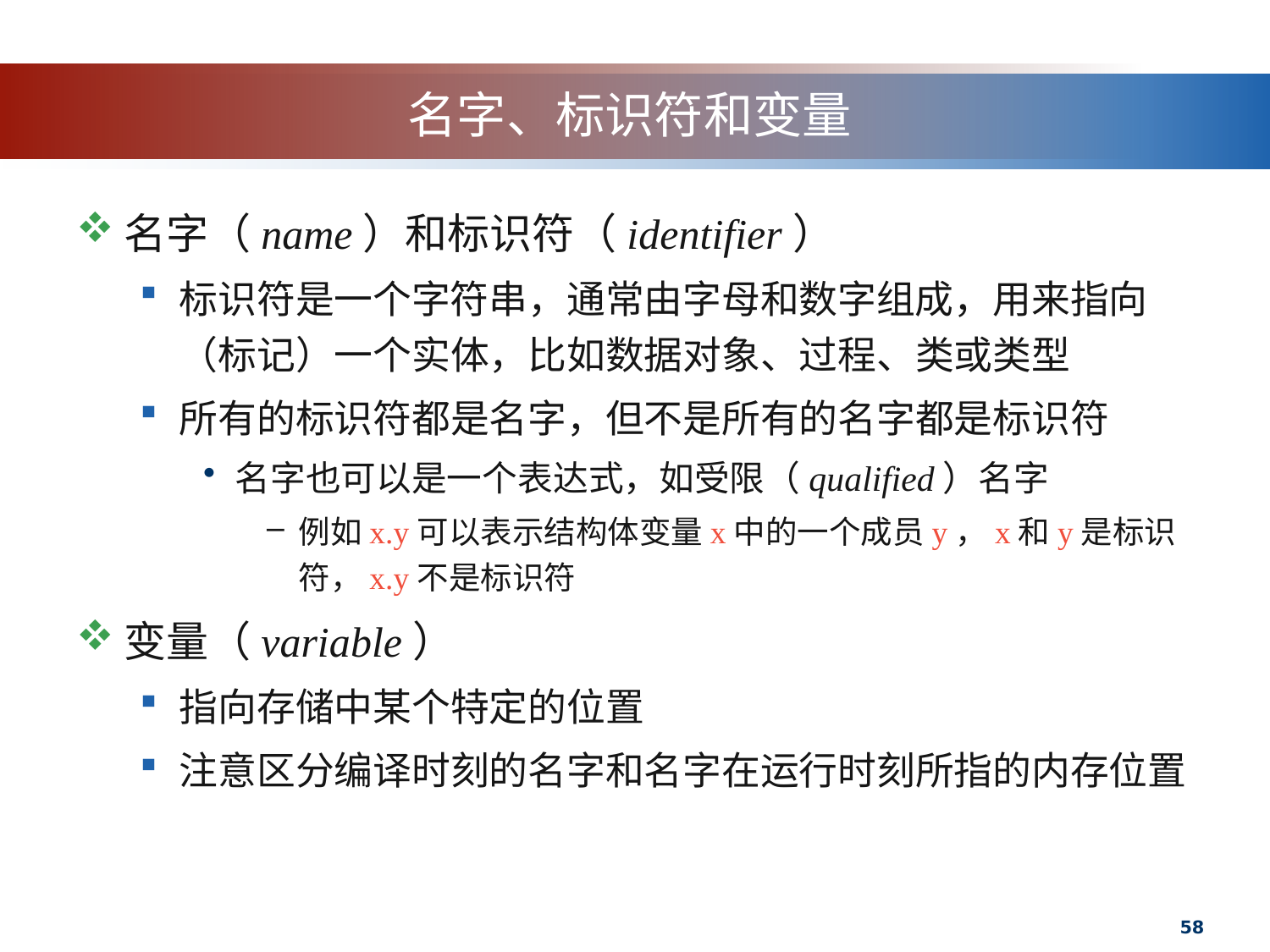

# 名字、标识符和变量
名字（name）和标识符（identifier）
标识符是一个字符串，通常由字母和数字组成，用来指向（标记）一个实体，比如数据对象、过程、类或类型
所有的标识符都是名字，但不是所有的名字都是标识符
名字也可以是一个表达式，如受限（qualified）名字
例如x.y可以表示结构体变量x中的一个成员y，x和y是标识符，x.y不是标识符
变量（variable）
指向存储中某个特定的位置
注意区分编译时刻的名字和名字在运行时刻所指的内存位置
58